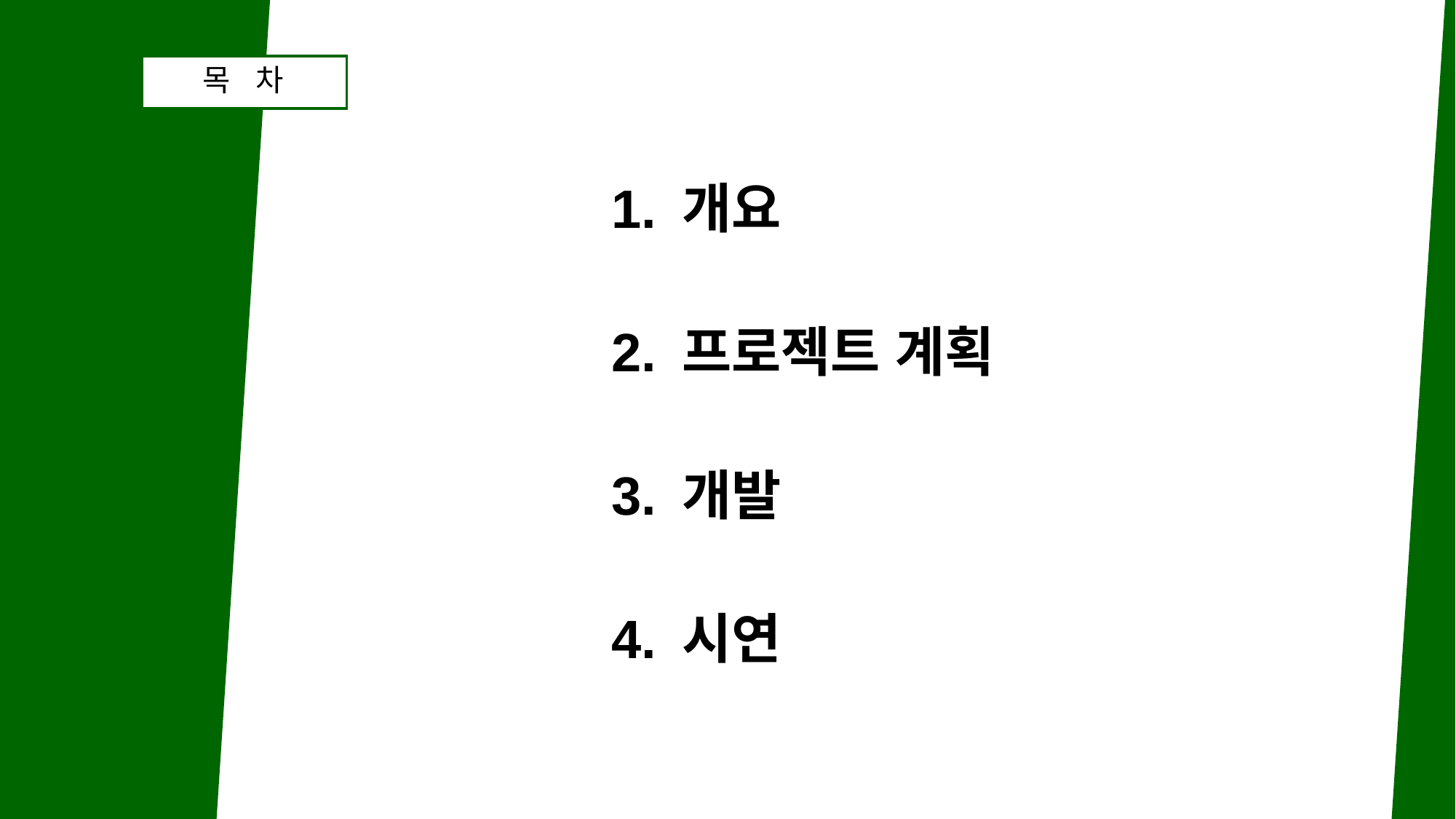

목   차
1. 개요

2. 프로젝트 계획

3. 개발

4. 시연